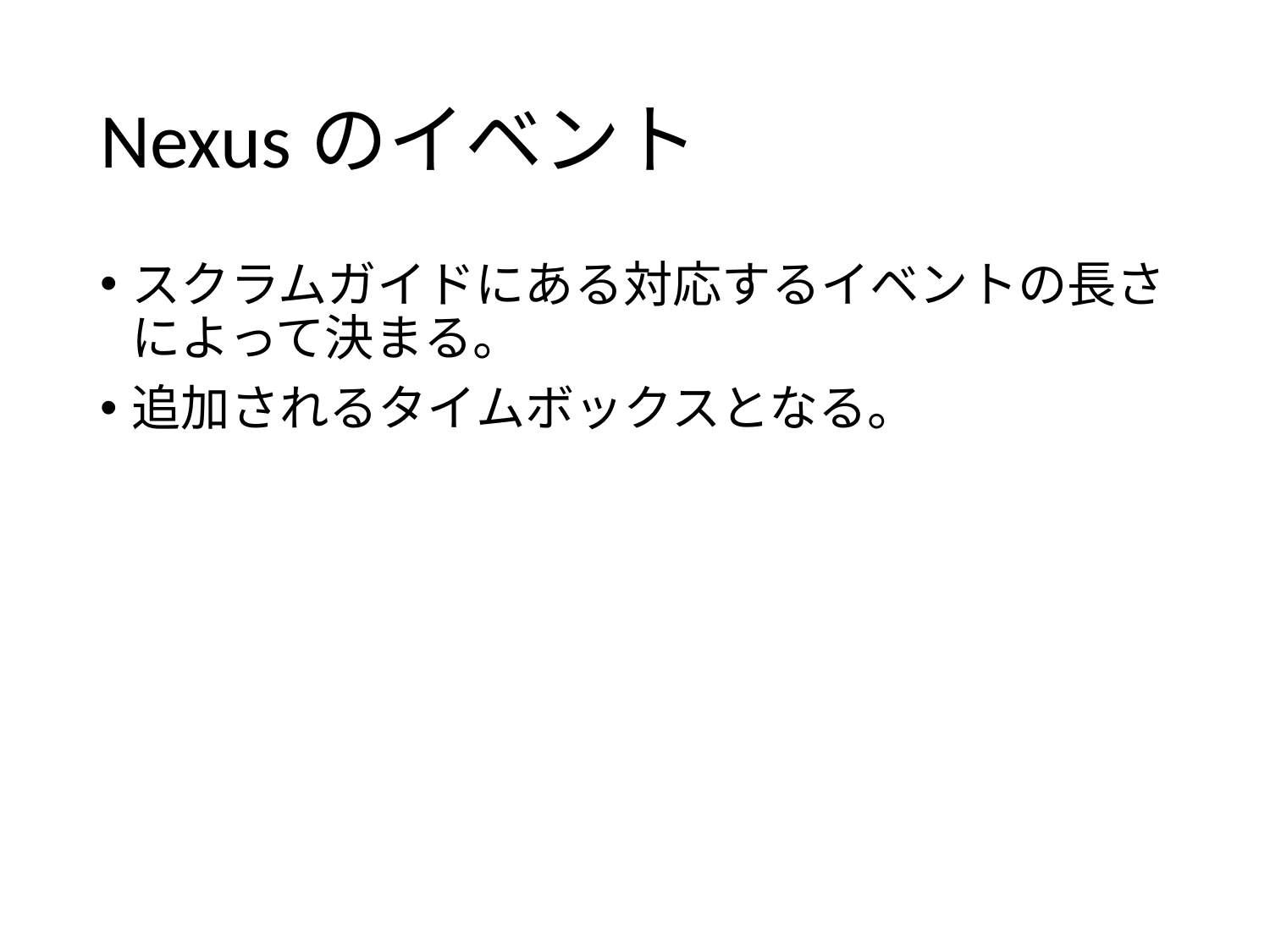

# Nexusのイベント
スクラムガイドにある対応するイベントの長さによって決まる。
追加されるタイムボックスとなる。